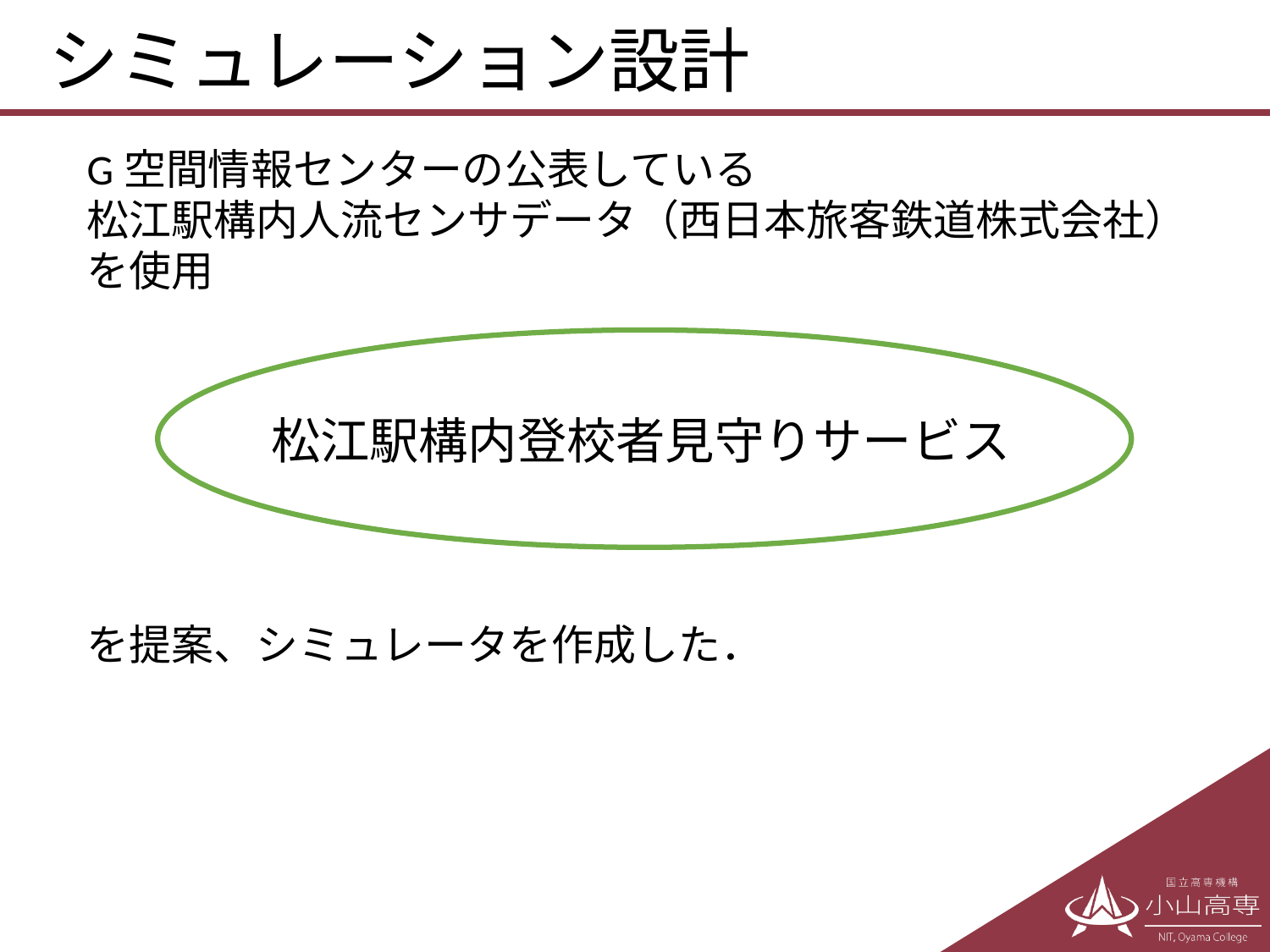

# シミュレーション設計
G空間情報センターの公表している
松江駅構内人流センサデータ（西日本旅客鉄道株式会社）
を使用

松江駅構内登校者見守りサービス
を提案、シミュレータを作成した．